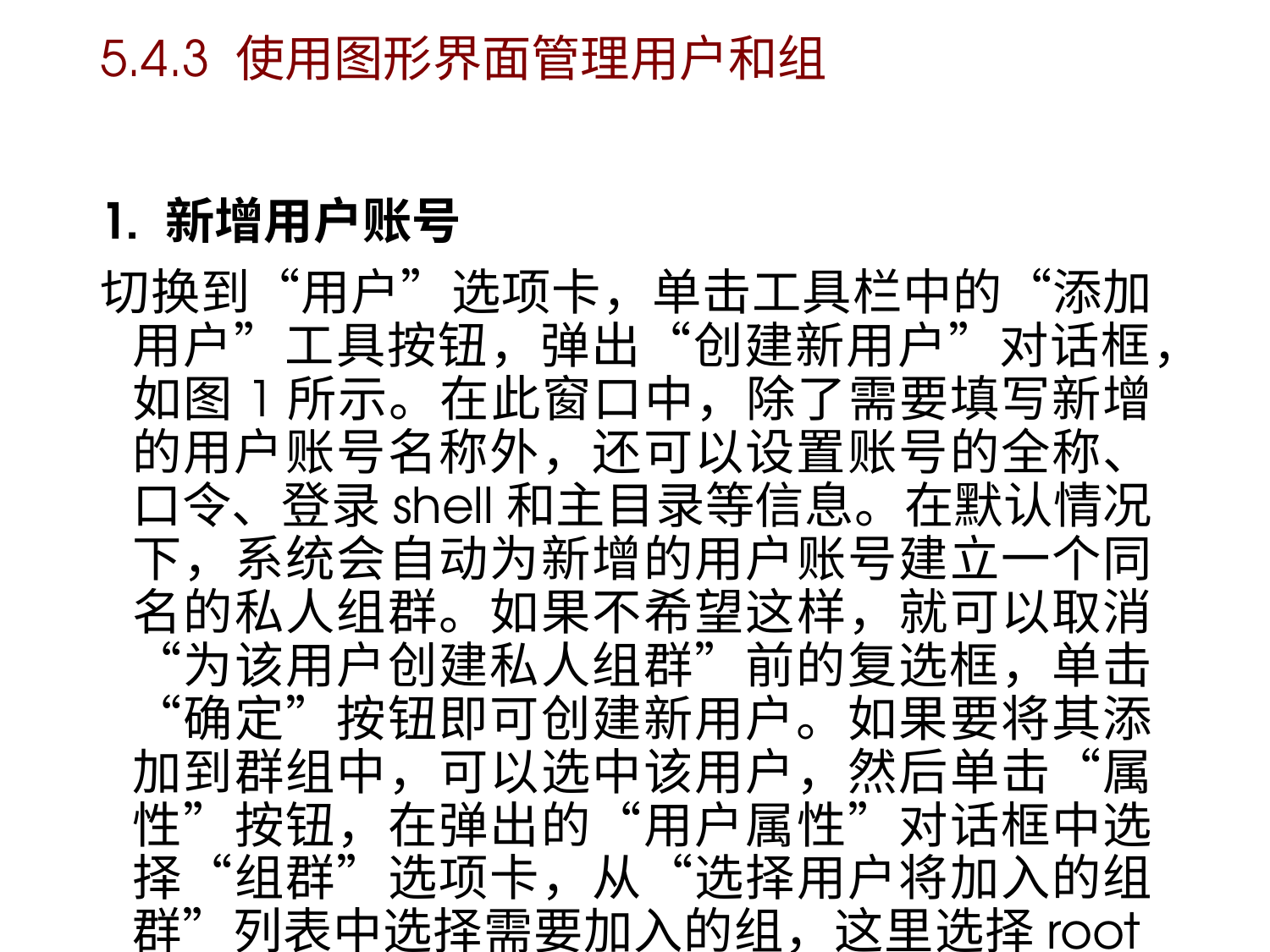

# 5.4.3 使用图形界面管理用户和组
1. 新增用户账号
切换到“用户”选项卡，单击工具栏中的“添加用户”工具按钮，弹出“创建新用户”对话框，如图1所示。在此窗口中，除了需要填写新增的用户账号名称外，还可以设置账号的全称、口令、登录shell和主目录等信息。在默认情况下，系统会自动为新增的用户账号建立一个同名的私人组群。如果不希望这样，就可以取消“为该用户创建私人组群”前的复选框，单击“确定”按钮即可创建新用户。如果要将其添加到群组中，可以选中该用户，然后单击“属性”按钮，在弹出的“用户属性”对话框中选择“组群”选项卡，从“选择用户将加入的组群”列表中选择需要加入的组，这里选择root组，如图2所示，单击“确定”按钮即可。